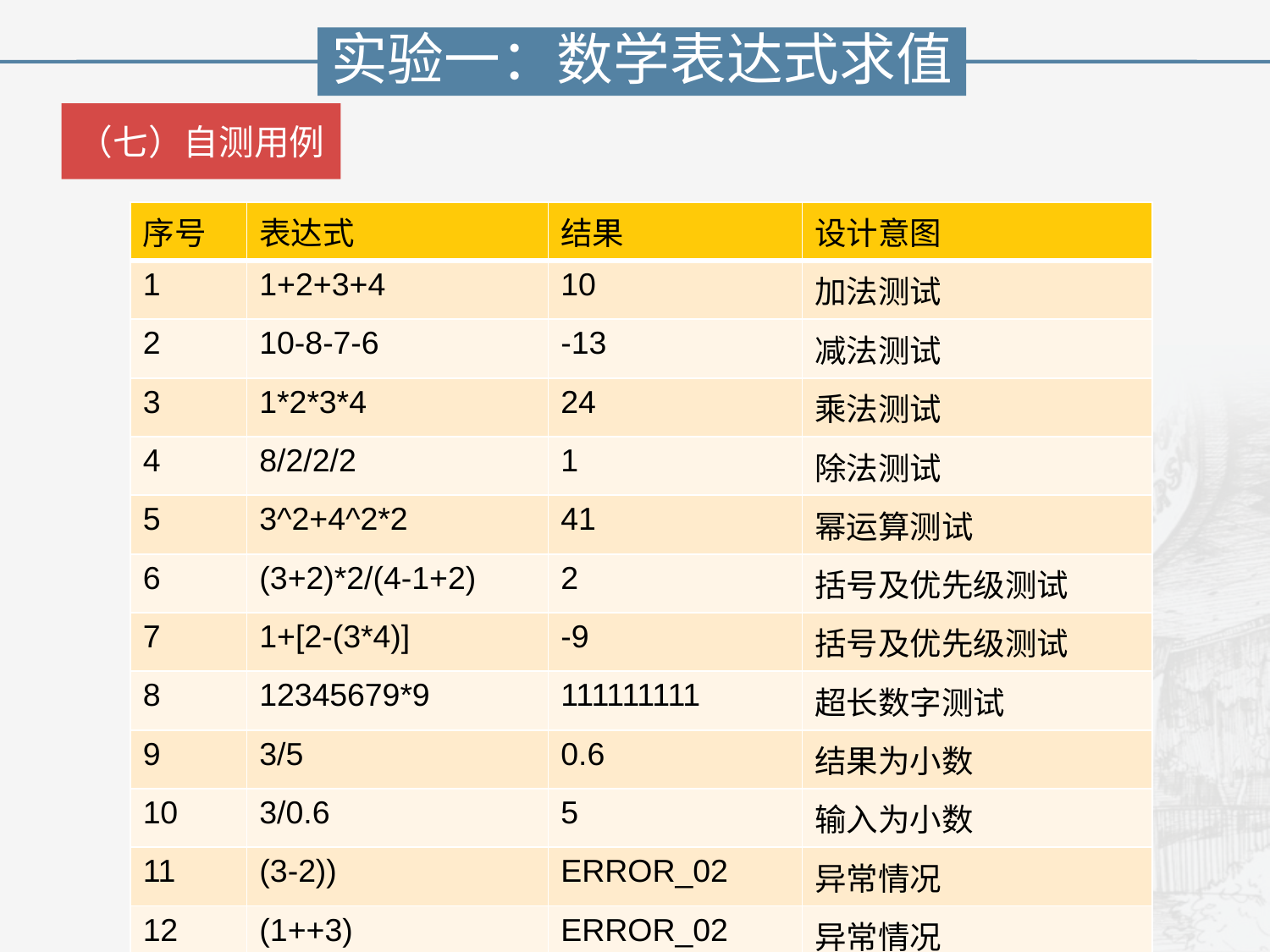

实验一：数学表达式求值
（七）自测用例
| 序号 | 表达式 | 结果 | 设计意图 |
| --- | --- | --- | --- |
| 1 | 1+2+3+4 | 10 | 加法测试 |
| 2 | 10-8-7-6 | -13 | 减法测试 |
| 3 | 1\*2\*3\*4 | 24 | 乘法测试 |
| 4 | 8/2/2/2 | 1 | 除法测试 |
| 5 | 3^2+4^2\*2 | 41 | 幂运算测试 |
| 6 | (3+2)\*2/(4-1+2) | 2 | 括号及优先级测试 |
| 7 | 1+[2-(3\*4)] | -9 | 括号及优先级测试 |
| 8 | 12345679\*9 | 111111111 | 超长数字测试 |
| 9 | 3/5 | 0.6 | 结果为小数 |
| 10 | 3/0.6 | 5 | 输入为小数 |
| 11 | (3-2)) | ERROR\_02 | 异常情况 |
| 12 | (1++3) | ERROR\_02 | 异常情况 |
| 13 | 2/(5-5) | ERROR\_03 | 异常情况 |